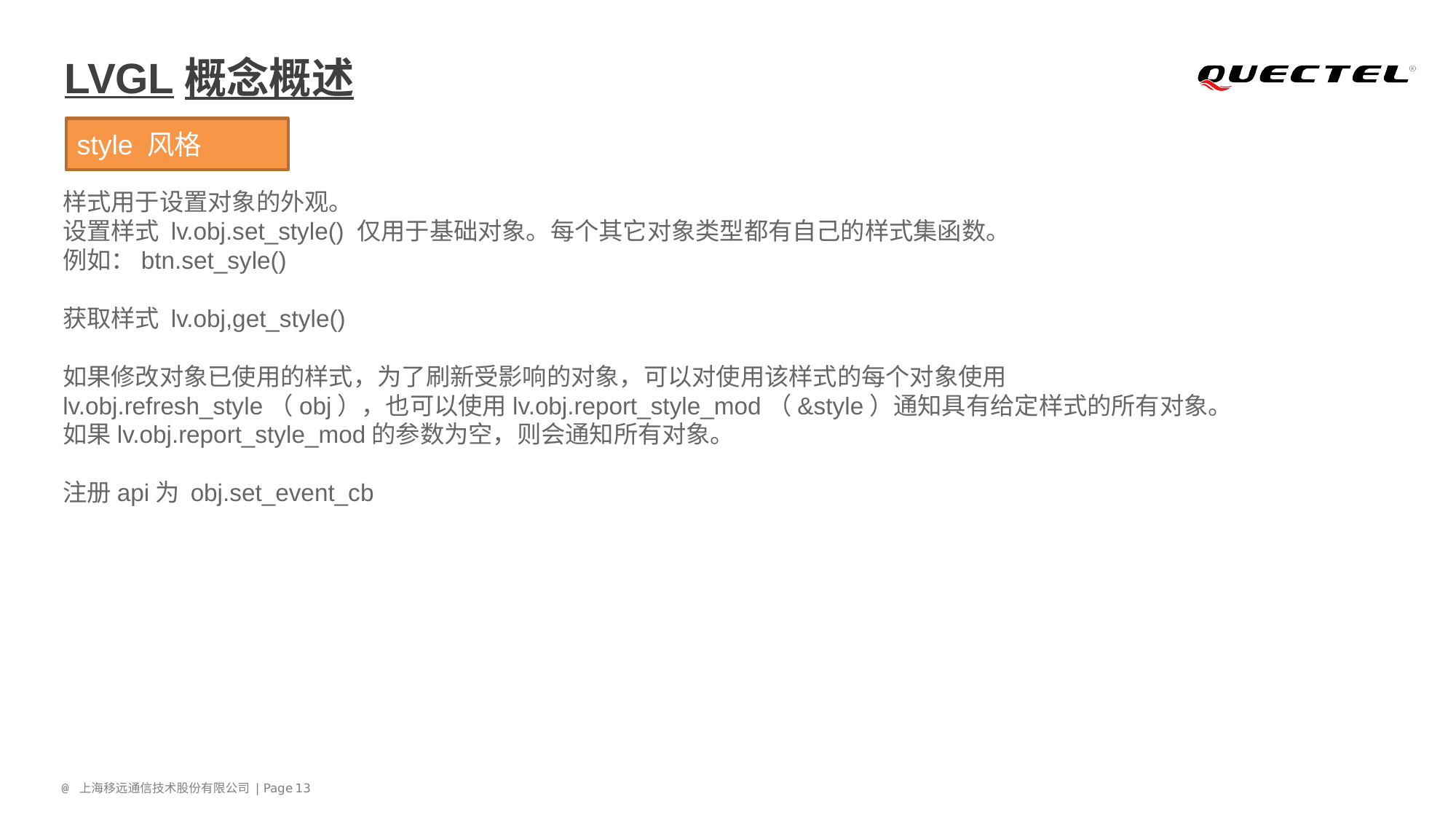

# LVGL概念概述
style 风格
样式用于设置对象的外观。
设置样式 lv.obj.set_style() 仅用于基础对象。每个其它对象类型都有自己的样式集函数。
例如：btn.set_syle()

获取样式 lv.obj,get_style()

如果修改对象已使用的样式，为了刷新受影响的对象，可以对使用该样式的每个对象使用lv.obj.refresh_style（obj），也可以使用lv.obj.report_style_mod（&style）通知具有给定样式的所有对象。如果lv.obj.report_style_mod的参数为空，则会通知所有对象。

注册api为 obj.set_event_cb